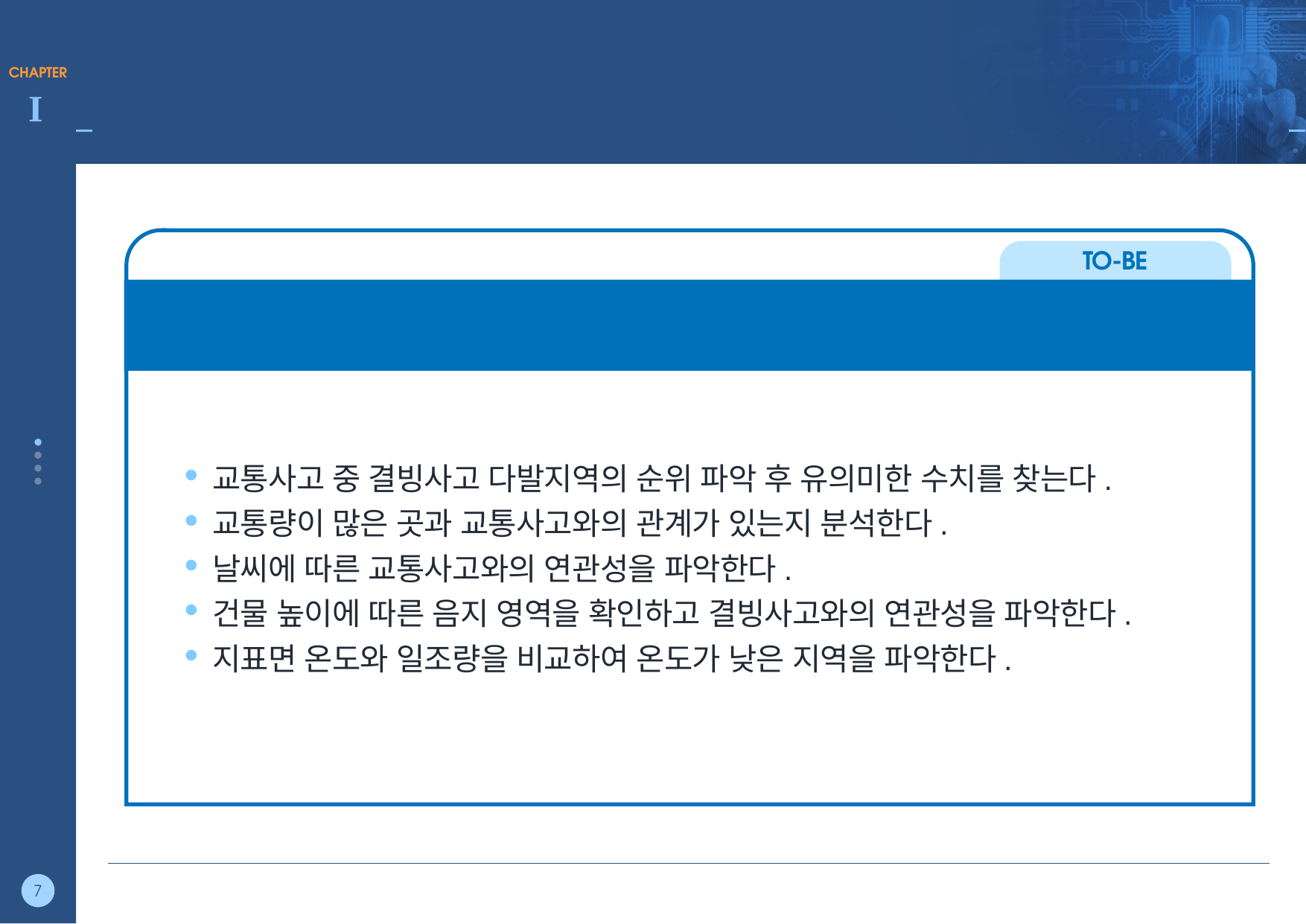

2. 주제 선정

TO-BE

대전광역시 최적의 제설 대응 제안

교통사고 중 결빙사고 다발지역의 순위 파악 후 유의미한 수치를 찾는다.
교통량이 많은 곳과 교통사고와의 관계가 있는지 분석한다.
날씨에 따른 교통사고와의 연관성을 파악한다.
건물 높이에 따른 음지 영역을 확인하고 결빙사고와의 연관성을 파악한다.
지표면 온도와 일조량을 비교하여 온도가 낮은 지역을 파악한다.